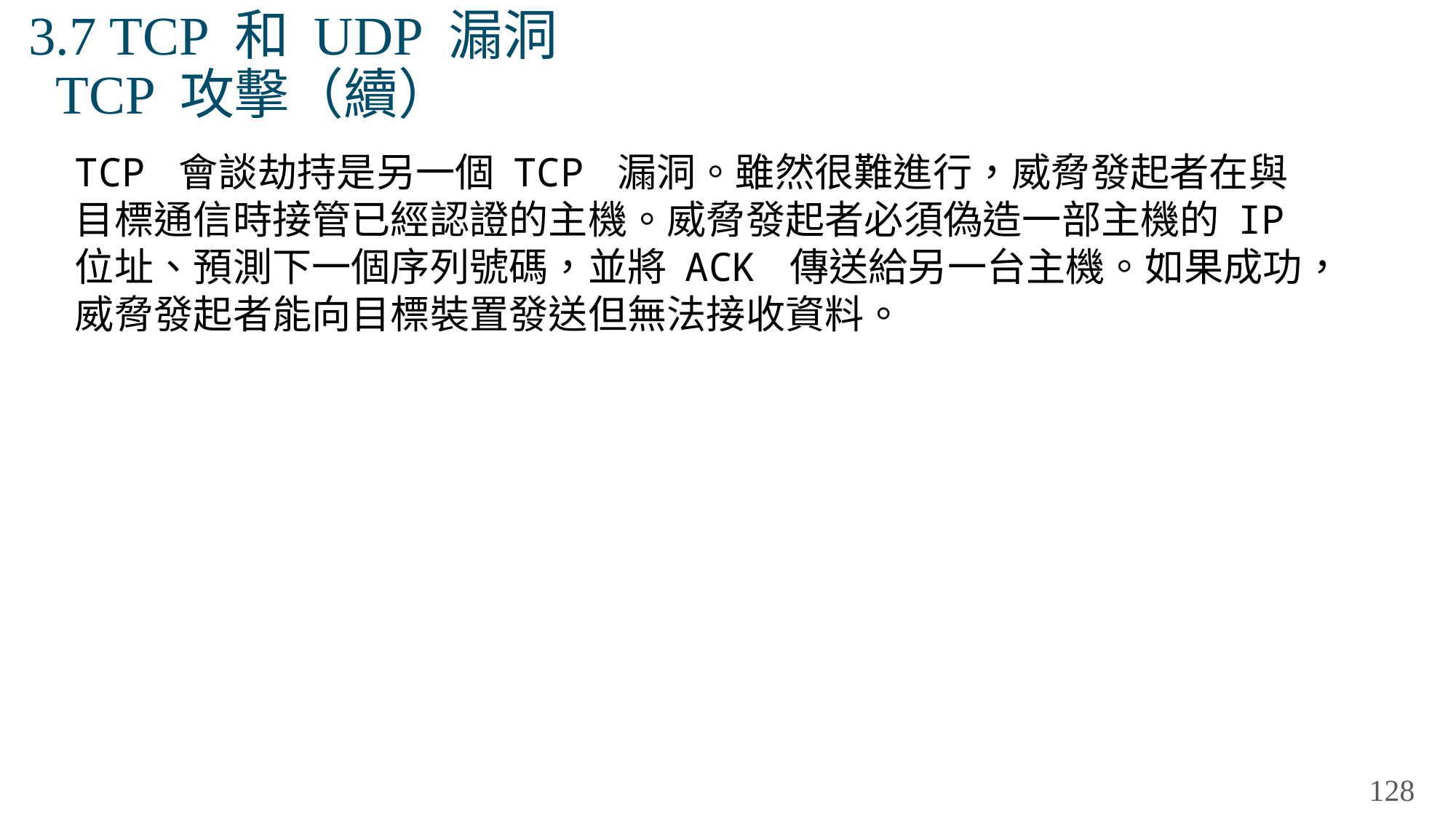

# 3.7 TCP 和 UDP 漏洞 TCP 攻擊（續）
TCP 會談劫持是另一個 TCP 漏洞。雖然很難進行，威脅發起者在與目標通信時接管已經認證的主機。威脅發起者必須偽造一部主機的 IP 位址、預測下一個序列號碼，並將 ACK 傳送給另一台主機。如果成功，威脅發起者能向目標裝置發送但無法接收資料。
128